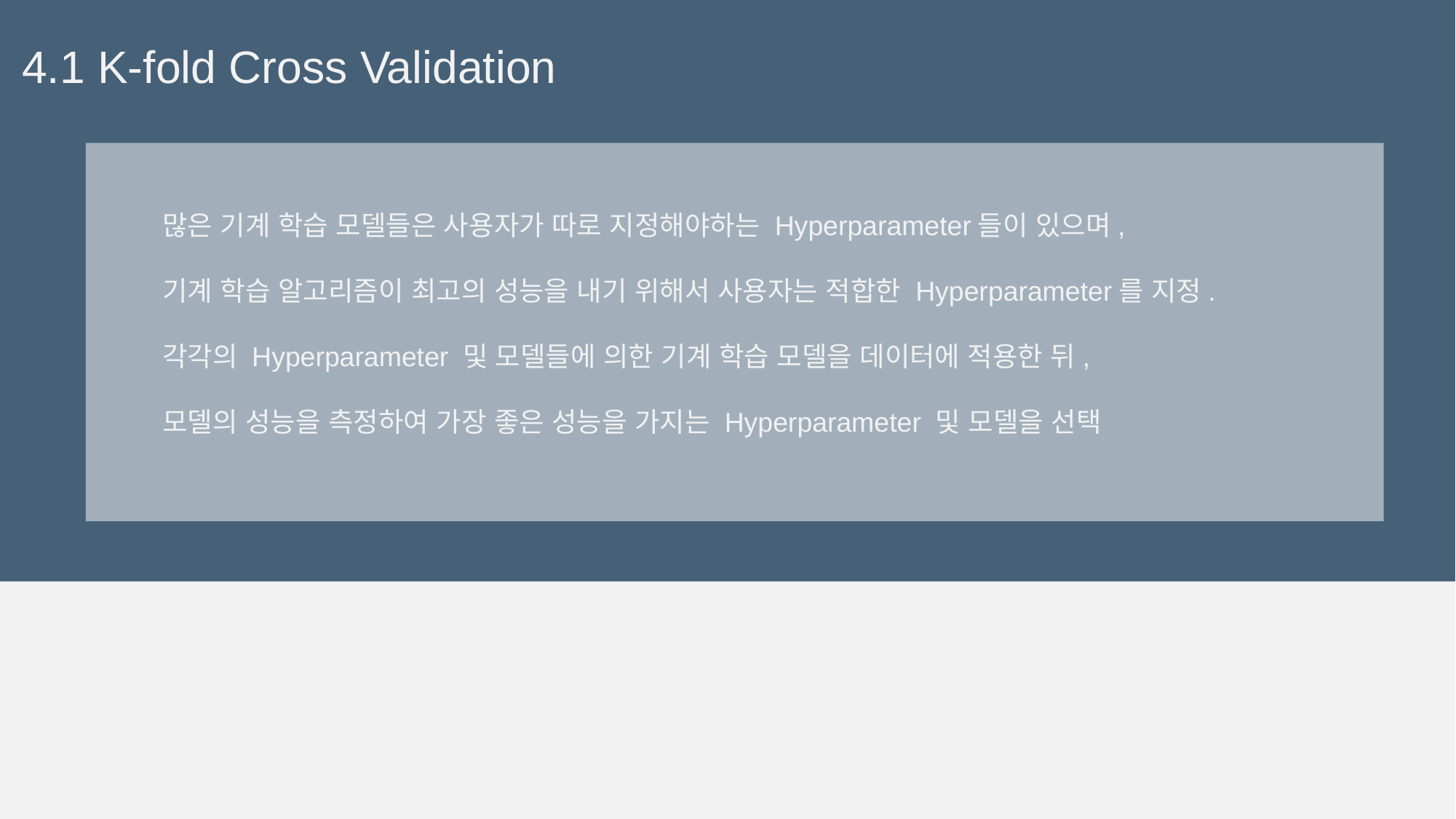

4.1 K-fold Cross Validation

많은 기계 학습 모델들은 사용자가 따로 지정해야하는 Hyperparameter들이 있으며,

기계 학습 알고리즘이 최고의 성능을 내기 위해서 사용자는 적합한 Hyperparameter를 지정.

각각의 Hyperparameter 및 모델들에 의한 기계 학습 모델을 데이터에 적용한 뒤,

모델의 성능을 측정하여 가장 좋은 성능을 가지는 Hyperparameter 및 모델을 선택